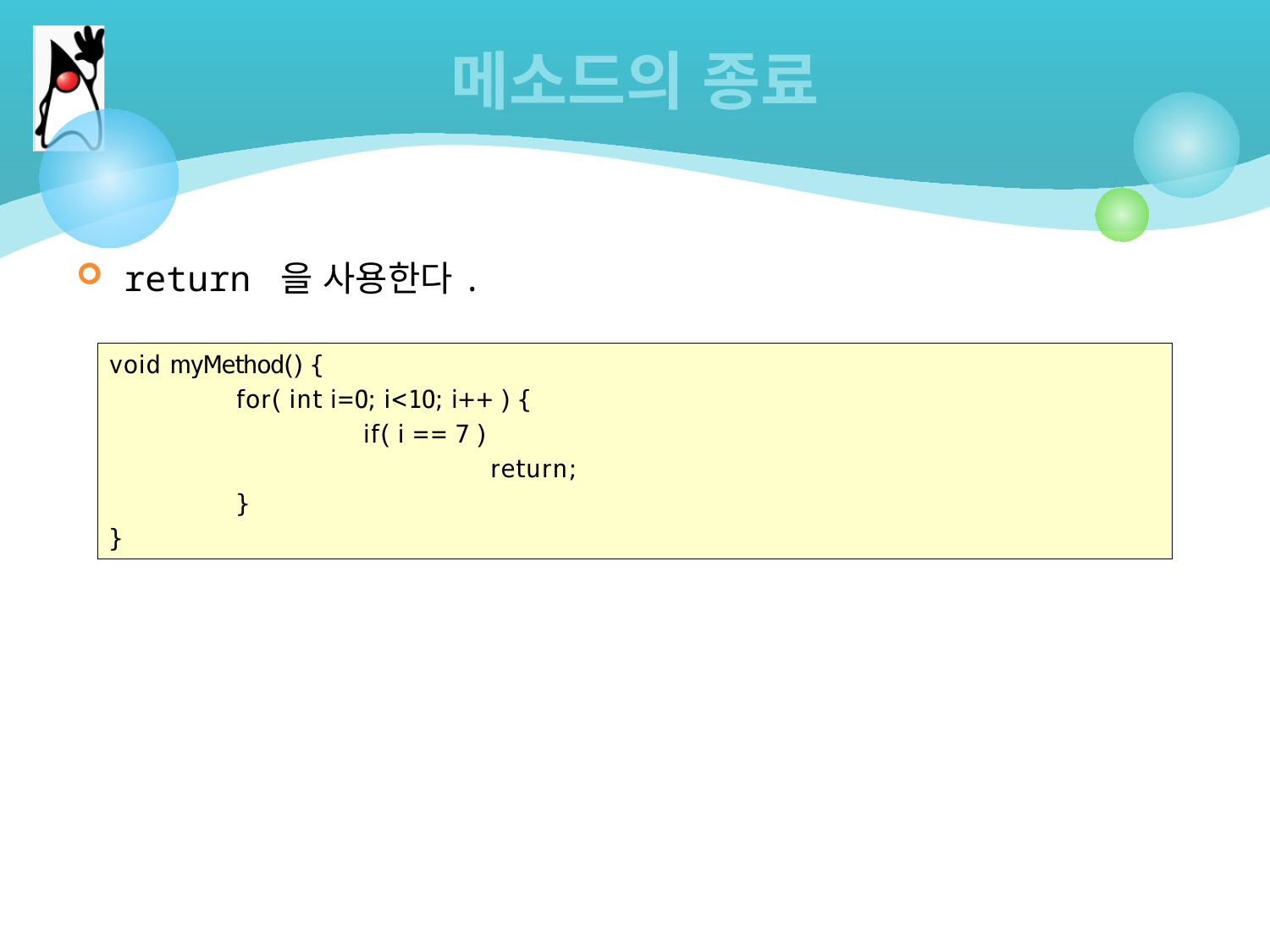

# 메소드의 종료
return 을 사용한다.
void myMethod() {
	for( int i=0; i<10; i++ ) {
		if( i == 7 )
			return;
	}
}